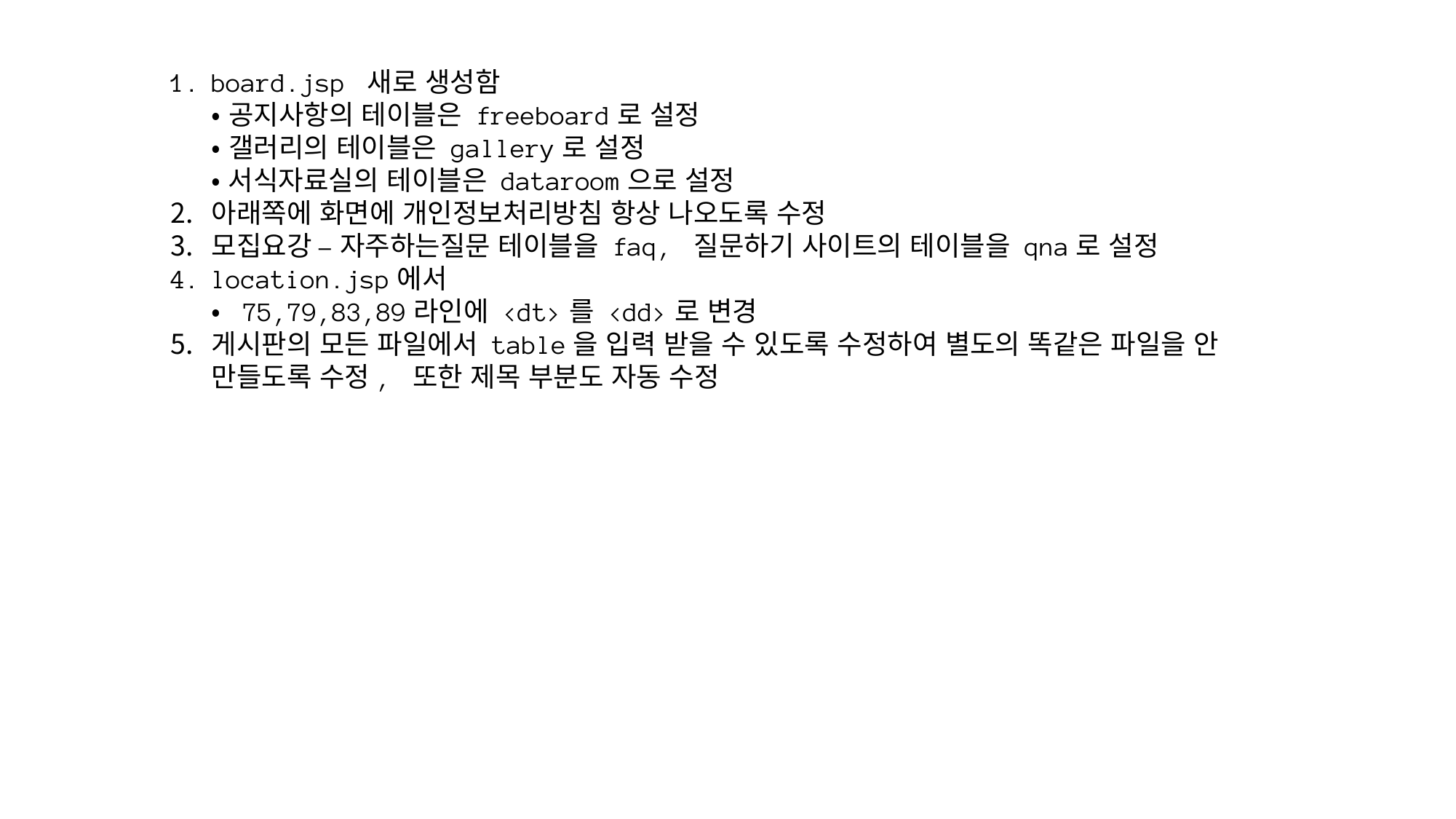

board.jsp 새로 생성함
• 공지사항의 테이블은 freeboard로 설정
• 갤러리의 테이블은 gallery로 설정
• 서식자료실의 테이블은 dataroom으로 설정
아래쪽에 화면에 개인정보처리방침 항상 나오도록 수정
모집요강-자주하는질문 테이블을 faq, 질문하기 사이트의 테이블을 qna로 설정
location.jsp에서
•  75,79,83,89라인에 <dt>를 <dd>로 변경
게시판의 모든 파일에서 table을 입력 받을 수 있도록 수정하여 별도의 똑같은 파일을 안 만들도록 수정, 또한 제목 부분도 자동 수정